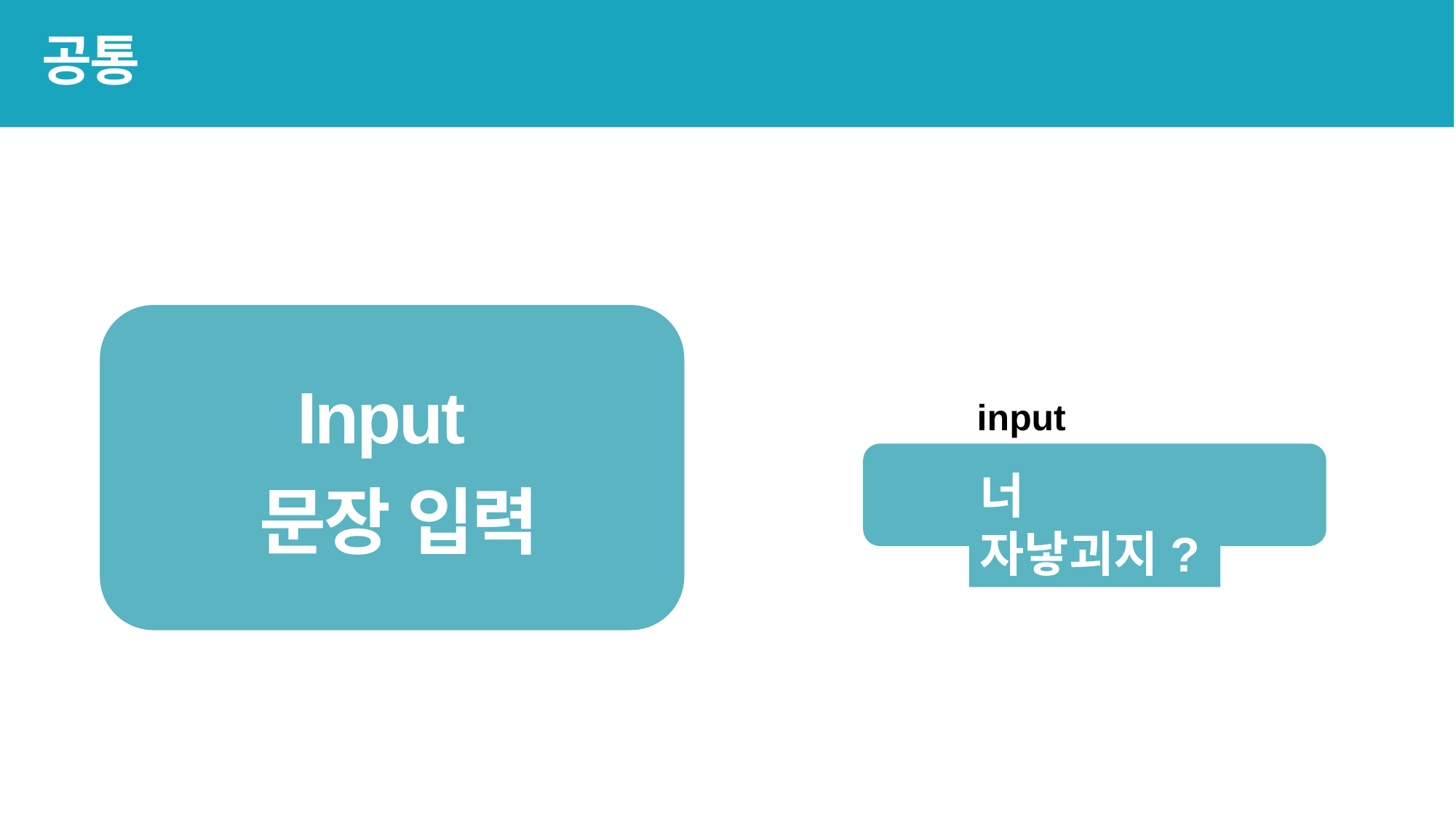

공통

Input
문장 입력
input Sentence

너 자낳괴지?